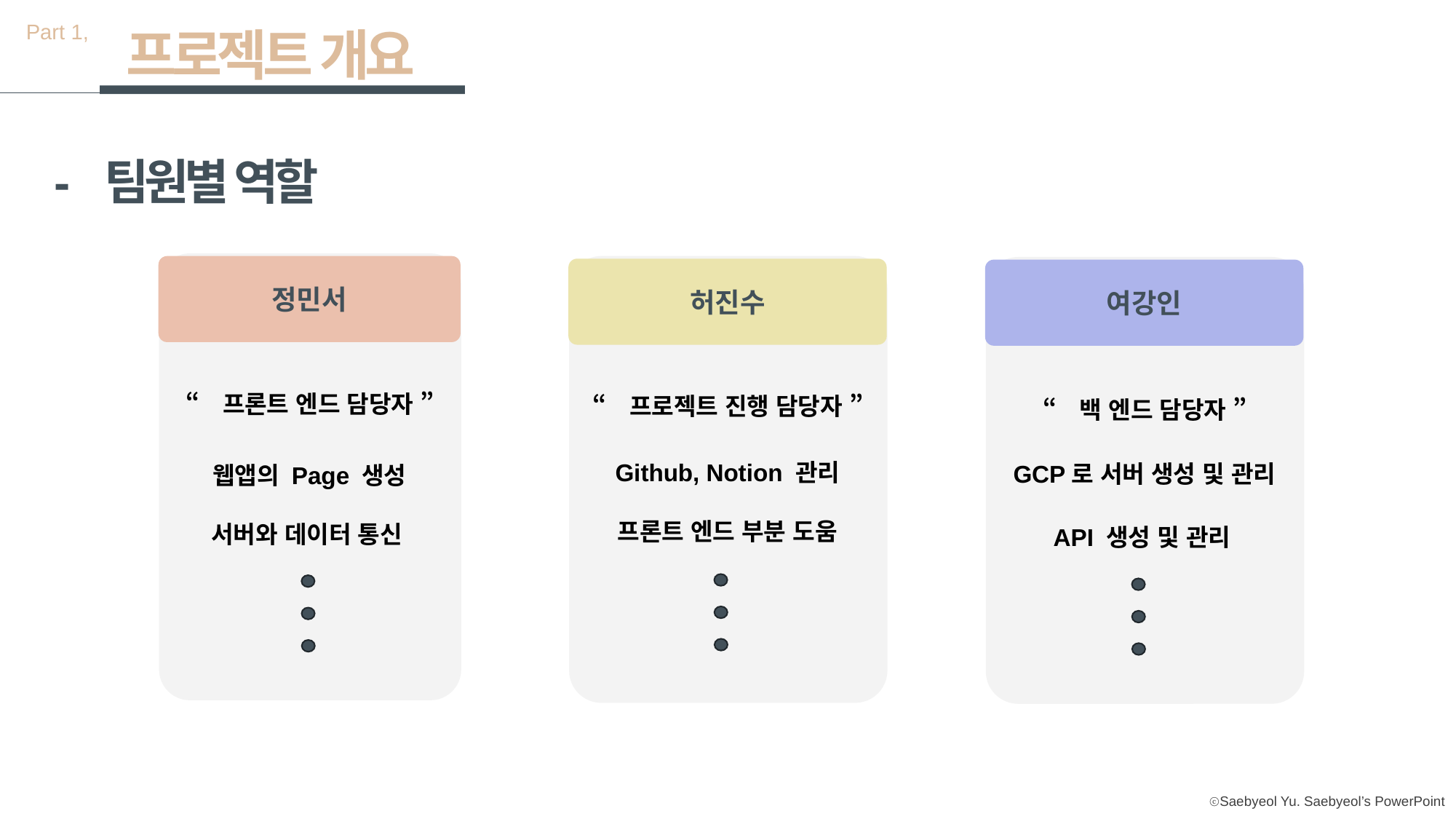

Part 1,
프로젝트 개요

-  팀원별 역할

정민서
“ 프론트 엔드 담당자 ”
웹앱의 Page 생성
서버와 데이터 통신

허진수
“ 프로젝트 진행 담당자 ”
Github, Notion 관리
프론트 엔드 부분 도움

여강인
“ 백 엔드 담당자 ”
GCP로 서버 생성 및 관리
API 생성 및 관리